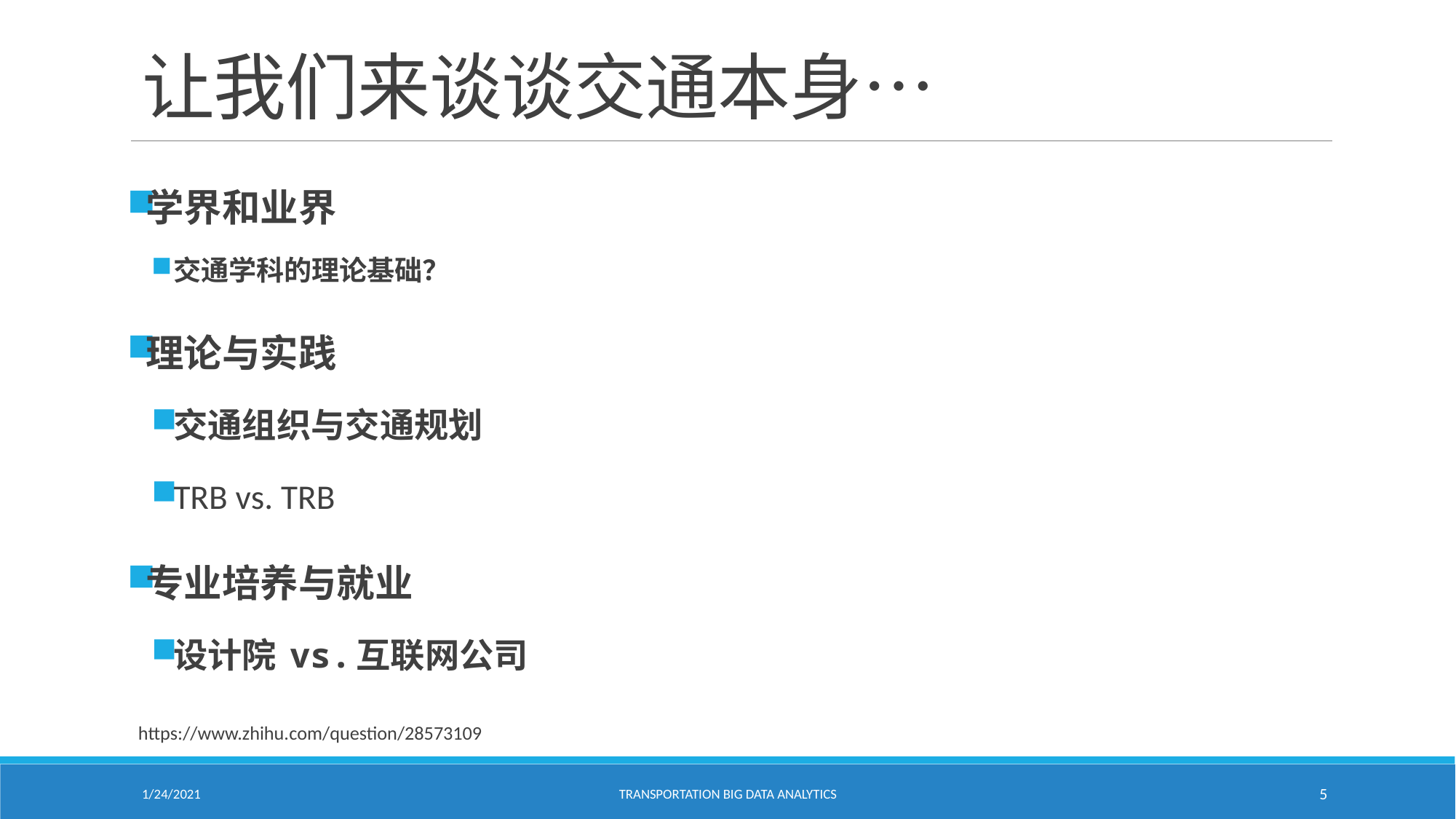

# 让我们来谈谈交通本身…
学界和业界
交通学科的理论基础？
理论与实践
交通组织与交通规划
TRB vs. TRB
专业培养与就业
设计院 vs.互联网公司

https://www.zhihu.com/question/28573109
1/24/2021
Transportation Big Data Analytics
5